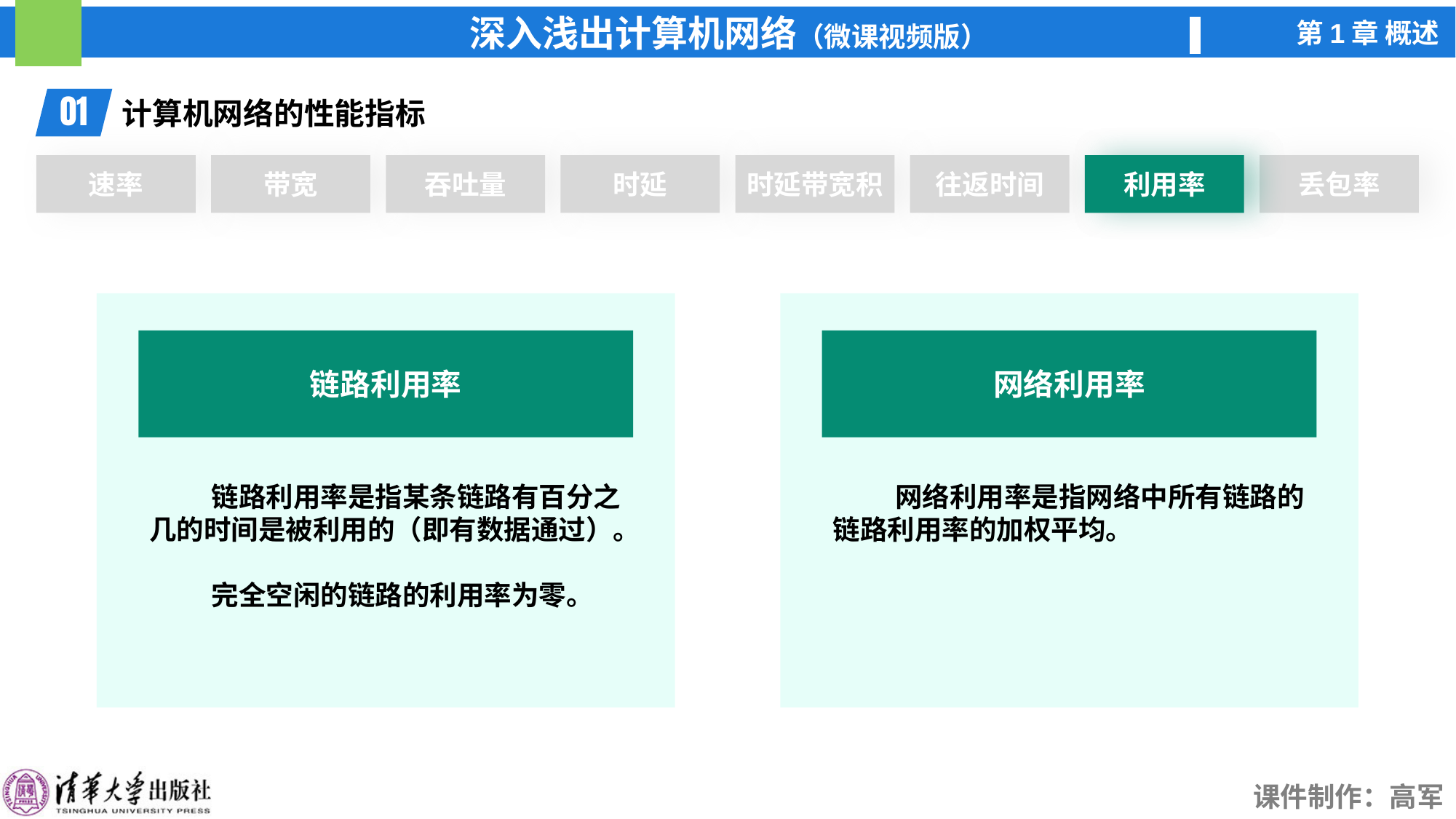

01
计算机网络的性能指标
速率
带宽
吞吐量
时延
时延带宽积
往返时间
利用率
利用率
丢包率

链路利用率

网络利用率
         链路利用率是指某条链路有百分之几的时间是被利用的（即有数据通过）。

         完全空闲的链路的利用率为零。
         网络利用率是指网络中所有链路的链路利用率的加权平均。